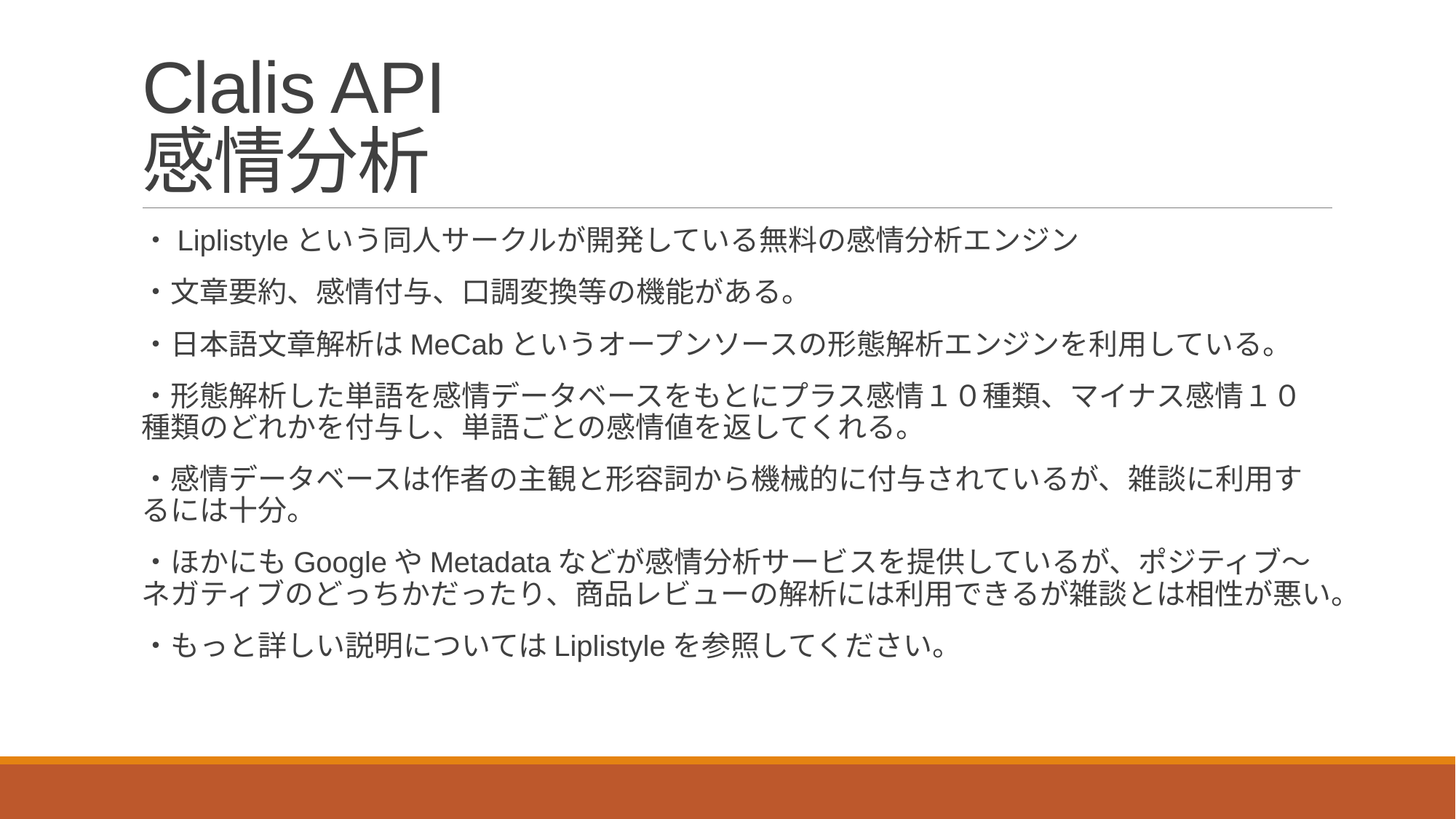

# Clalis API 感情分析
・Liplistyleという同人サークルが開発している無料の感情分析エンジン
・文章要約、感情付与、口調変換等の機能がある。
・日本語文章解析はMeCabというオープンソースの形態解析エンジンを利用している。
・形態解析した単語を感情データベースをもとにプラス感情１０種類、マイナス感情１０種類のどれかを付与し、単語ごとの感情値を返してくれる。
・感情データベースは作者の主観と形容詞から機械的に付与されているが、雑談に利用するには十分。
・ほかにもGoogleやMetadataなどが感情分析サービスを提供しているが、ポジティブ～ネガティブのどっちかだったり、商品レビューの解析には利用できるが雑談とは相性が悪い。
・もっと詳しい説明についてはLiplistyleを参照してください。